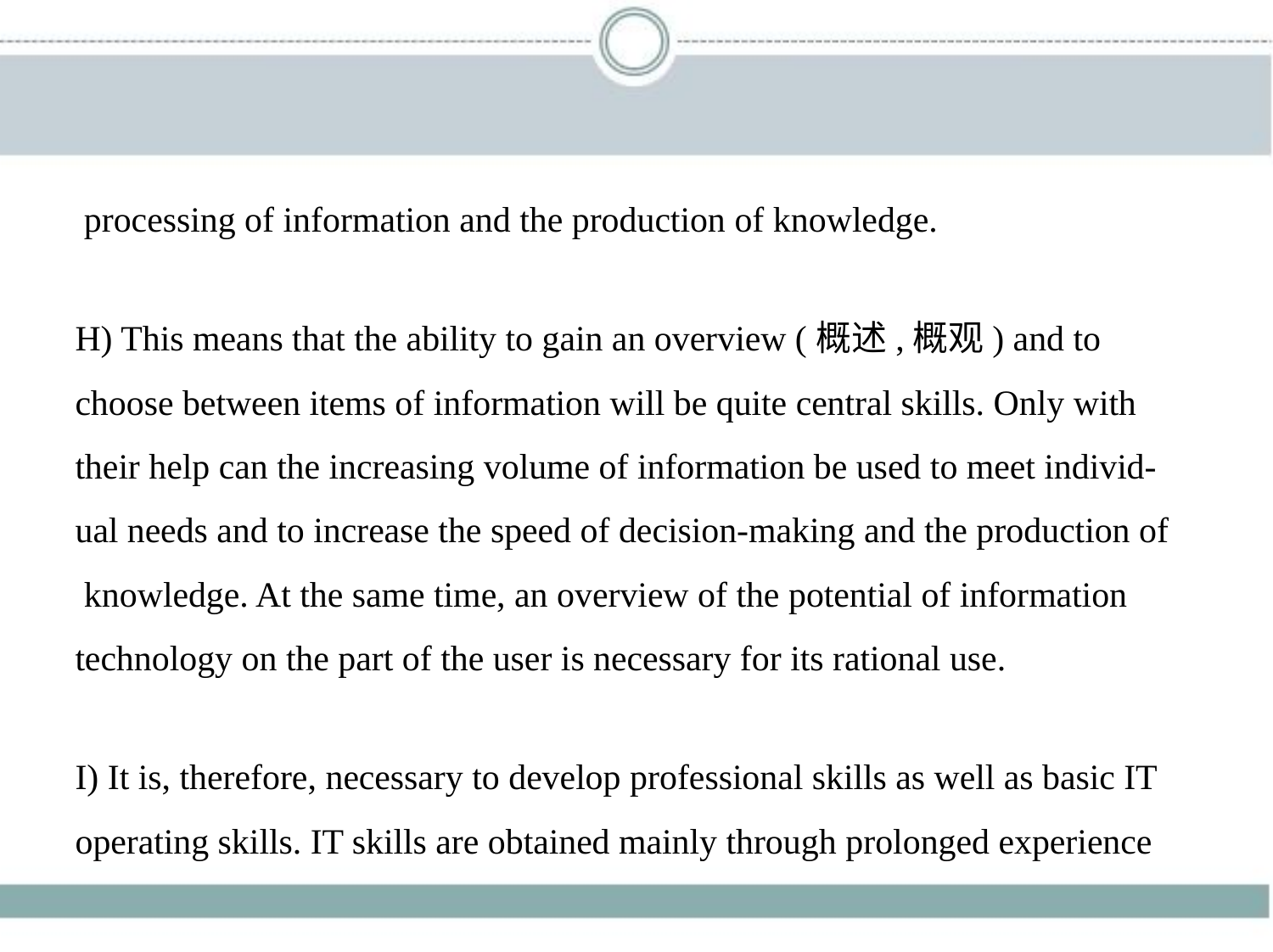

processing of information and the production of knowledge.
H) This means that the ability to gain an overview (概述,概观) and to
choose between items of information will be quite central skills. Only with
their help can the increasing volume of information be used to meet individ-
ual needs and to increase the speed of decision-making and the production of
 knowledge. At the same time, an overview of the potential of information
technology on the part of the user is necessary for its rational use.
I) It is, therefore, necessary to develop professional skills as well as basic IT
operating skills. IT skills are obtained mainly through prolonged experience